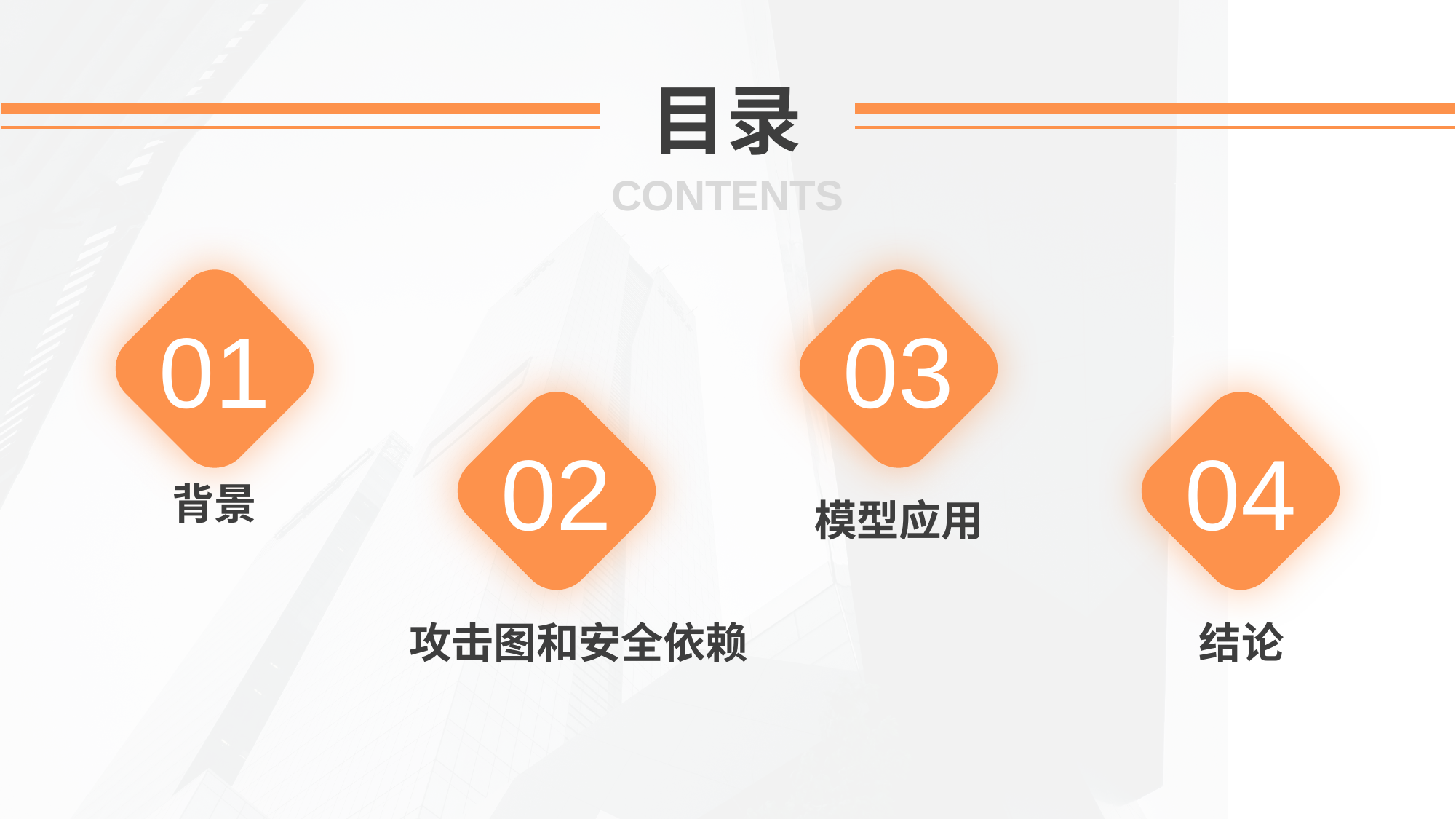

目录
CONTENTS

01
03

02
04
背景

模型应用

攻击图和安全依赖
结论